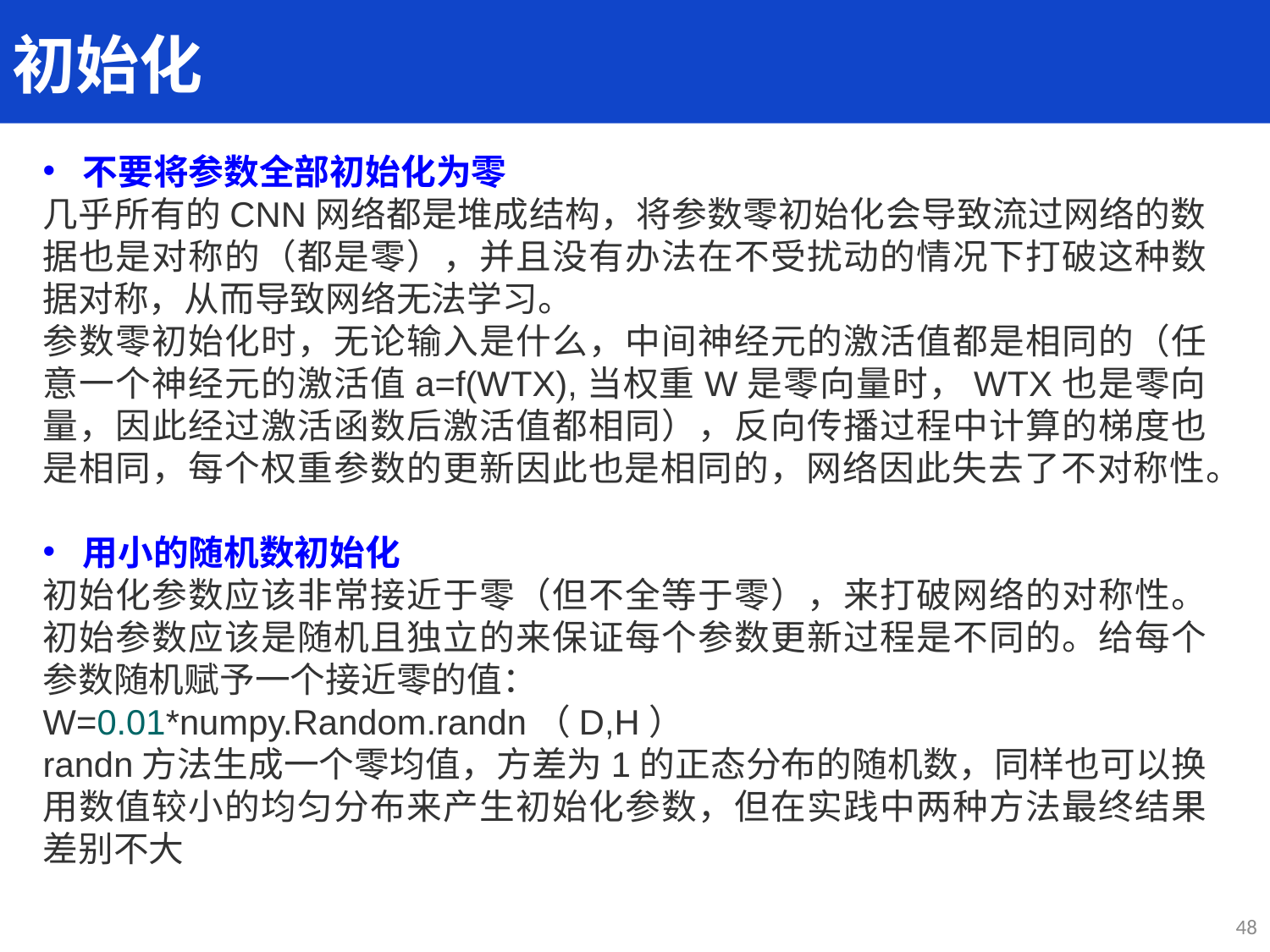

初始化
不要将参数全部初始化为零
几乎所有的CNN网络都是堆成结构，将参数零初始化会导致流过网络的数据也是对称的（都是零），并且没有办法在不受扰动的情况下打破这种数据对称，从而导致网络无法学习。
参数零初始化时，无论输入是什么，中间神经元的激活值都是相同的（任意一个神经元的激活值a=f(WTX),当权重W是零向量时，WTX也是零向量，因此经过激活函数后激活值都相同），反向传播过程中计算的梯度也是相同，每个权重参数的更新因此也是相同的，网络因此失去了不对称性。

用小的随机数初始化
初始化参数应该非常接近于零（但不全等于零），来打破网络的对称性。初始参数应该是随机且独立的来保证每个参数更新过程是不同的。给每个参数随机赋予一个接近零的值：
W=0.01*numpy.Random.randn（D,H）
randn方法生成一个零均值，方差为1的正态分布的随机数，同样也可以换用数值较小的均匀分布来产生初始化参数，但在实践中两种方法最终结果差别不大

48